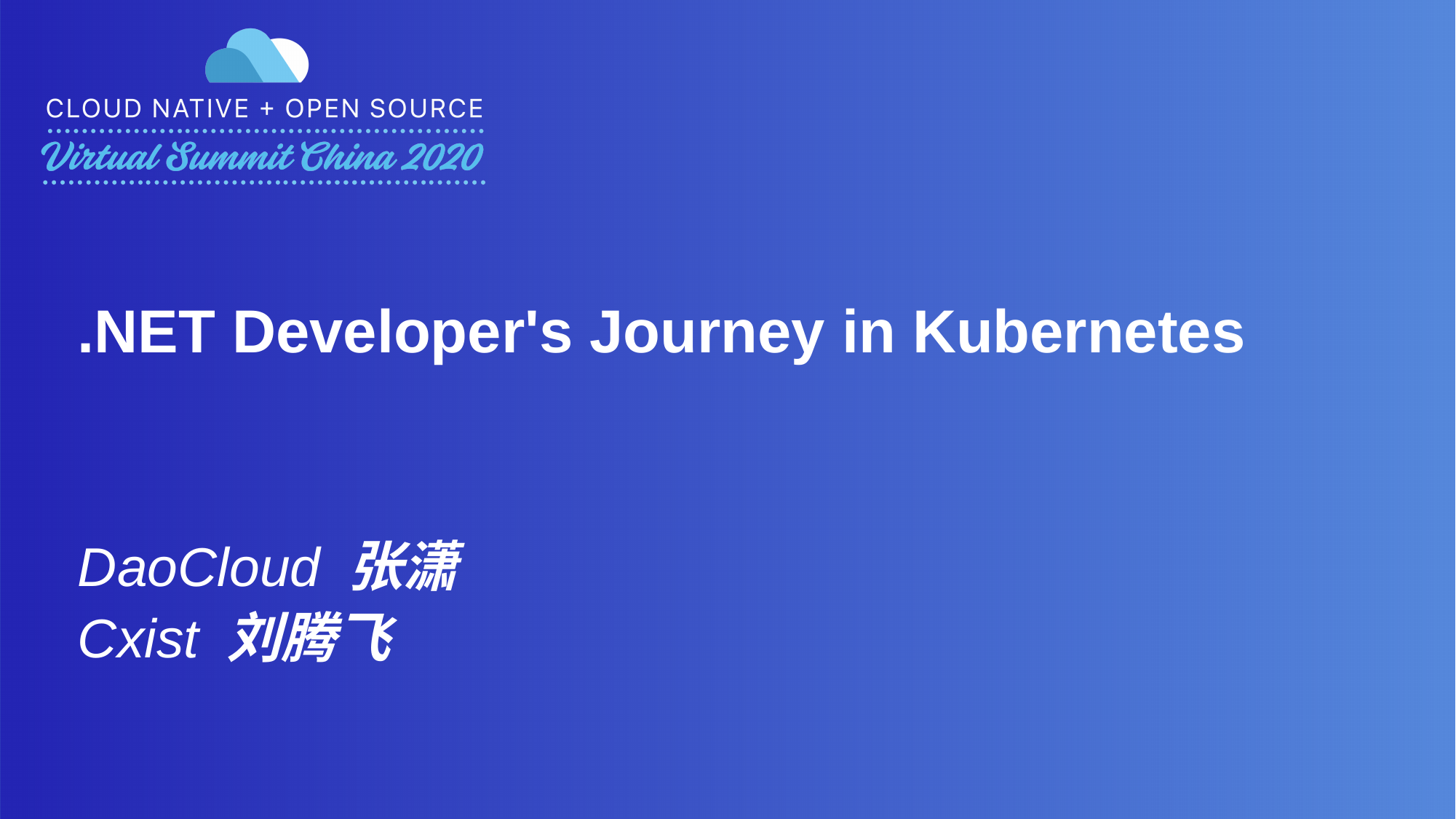

.NET Developer's Journey in Kubernetes
DaoCloud 张潇
Cxist 刘腾飞